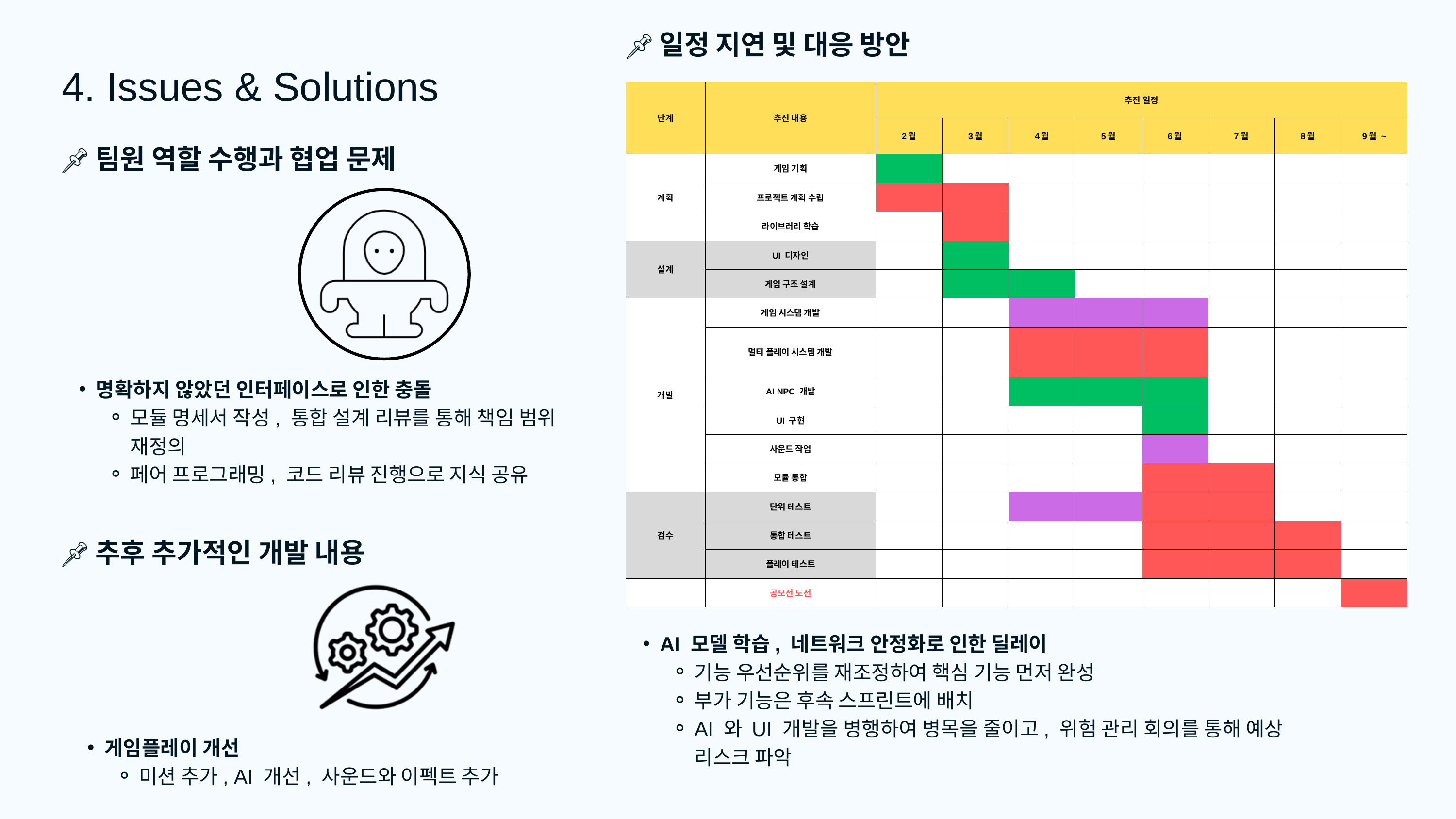

📌일정 지연 및 대응 방안
4. Issues & Solutions
| 단계 | 추진 내용 | 추진 일정 | 추진 일정 | 추진 일정 | 추진 일정 | 추진 일정 | 추진 일정 | 추진 일정 | 추진 일정 |
| --- | --- | --- | --- | --- | --- | --- | --- | --- | --- |
| 단계 | 추진 내용 | 2월 | 3월 | 4월 | 5월 | 6월 | 7월 | 8월 | 9월 ~ |
| 계획 | 게임 기획 |  |  |  |  |  |  |  |  |
| 계획 | 프로젝트 계획 수립 |  |  |  |  |  |  |  |  |
| 계획 | 라이브러리 학습 |  |  |  |  |  |  |  |  |
| 설계 | UI 디자인 |  |  |  |  |  |  |  |  |
| 설계 | 게임 구조 설계 |  |  |  |  |  |  |  |  |
| 개발 | 게임 시스템 개발 |  |  |  |  |  |  |  |  |
| 개발 | 멀티 플레이 시스템 개발 |  |  |  |  |  |  |  |  |
| 개발 | AI NPC 개발 |  |  |  |  |  |  |  |  |
| 개발 | UI 구현 |  |  |  |  |  |  |  |  |
| 개발 | 사운드 작업 |  |  |  |  |  |  |  |  |
| 개발 | 모듈 통합 |  |  |  |  |  |  |  |  |
| 검수 | 단위 테스트 |  |  |  |  |  |  |  |  |
| 검수 | 통합 테스트 |  |  |  |  |  |  |  |  |
| 검수 | 플레이 테스트 |  |  |  |  |  |  |  |  |
|  | 공모전 도전 |  |  |  |  |  |  |  |  |
📌팀원 역할 수행과 협업 문제

명확하지 않았던 인터페이스로 인한 충돌
모듈 명세서 작성, 통합 설계 리뷰를 통해 책임 범위 재정의
페어 프로그래밍, 코드 리뷰 진행으로 지식 공유

📌추후 추가적인 개발 내용

AI 모델 학습, 네트워크 안정화로 인한 딜레이
기능 우선순위를 재조정하여 핵심 기능 먼저 완성
부가 기능은 후속 스프린트에 배치
AI 와 UI 개발을 병행하여 병목을 줄이고, 위험 관리 회의를 통해 예상 리스크 파악
게임플레이 개선
미션 추가, AI 개선, 사운드와 이펙트 추가